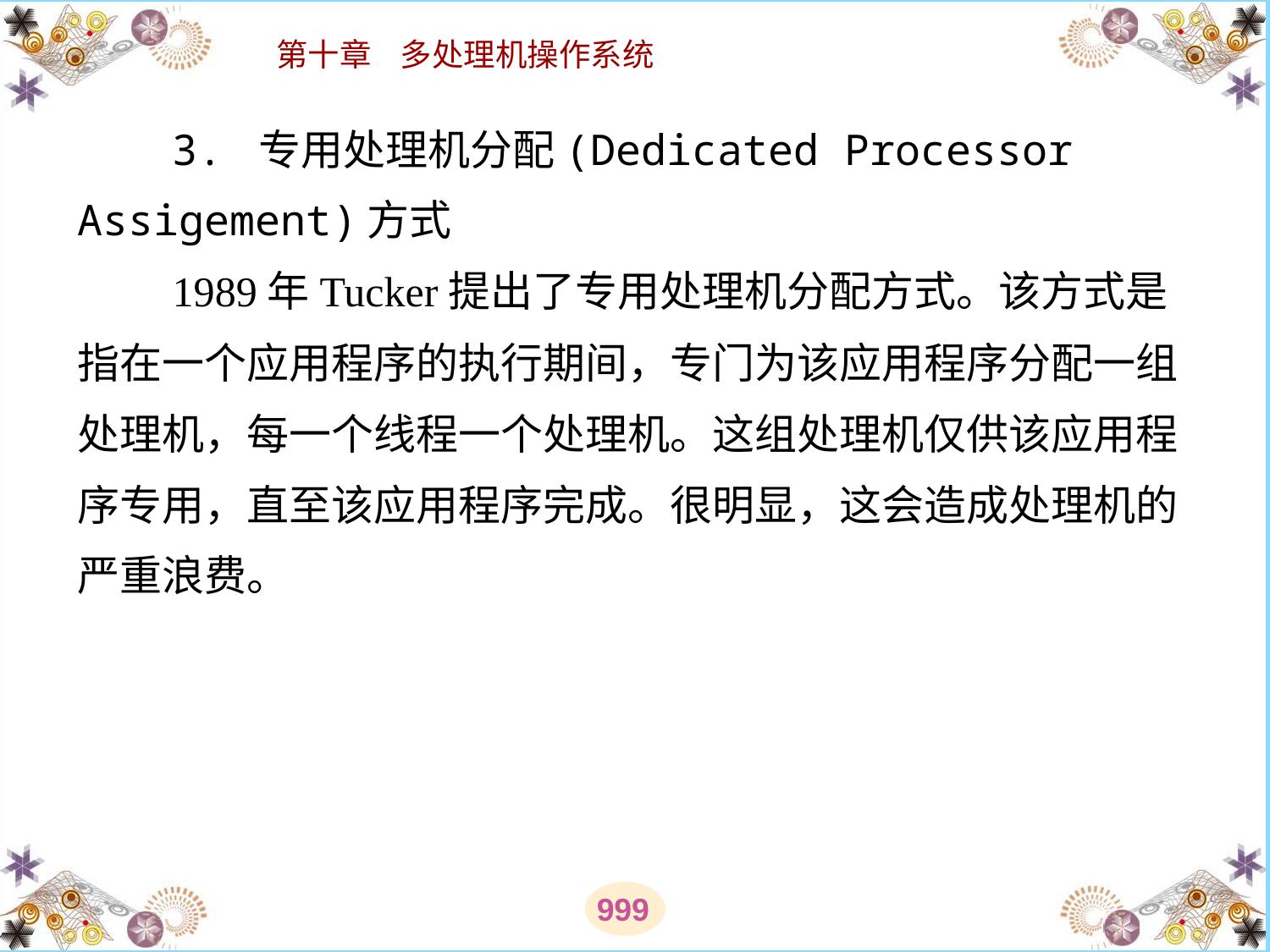

# 3. 专用处理机分配(Dedicated Processor Assigement)方式 　　1989年Tucker提出了专用处理机分配方式。该方式是指在一个应用程序的执行期间，专门为该应用程序分配一组处理机，每一个线程一个处理机。这组处理机仅供该应用程序专用，直至该应用程序完成。很明显，这会造成处理机的严重浪费。